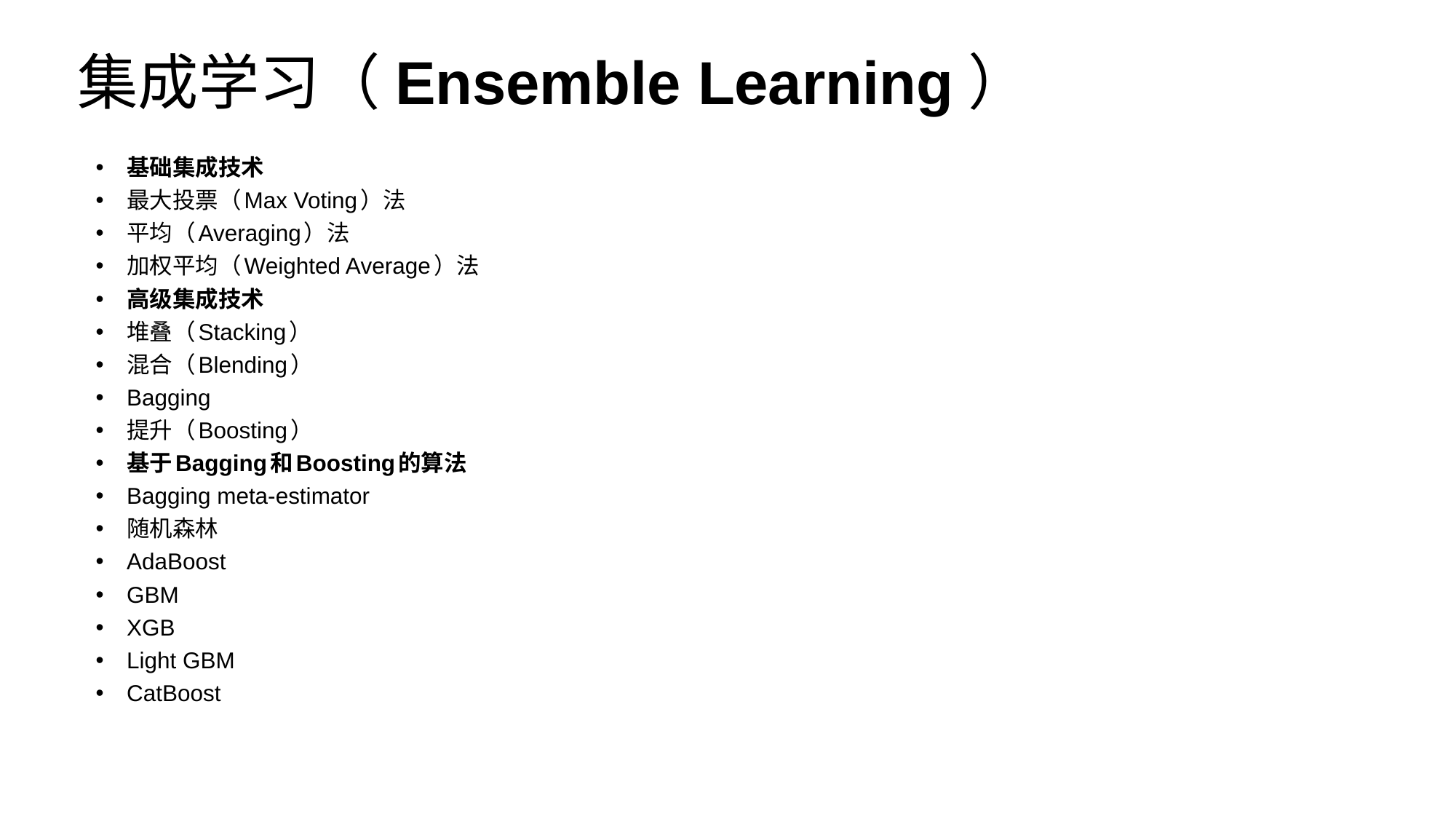

# 集成学习（Ensemble Learning）
基础集成技术
最大投票（Max Voting）法
平均（Averaging）法
加权平均（Weighted Average）法
高级集成技术
堆叠（Stacking）
混合（Blending）
Bagging
提升（Boosting）
基于Bagging和Boosting的算法
Bagging meta-estimator
随机森林
AdaBoost
GBM
XGB
Light GBM
CatBoost